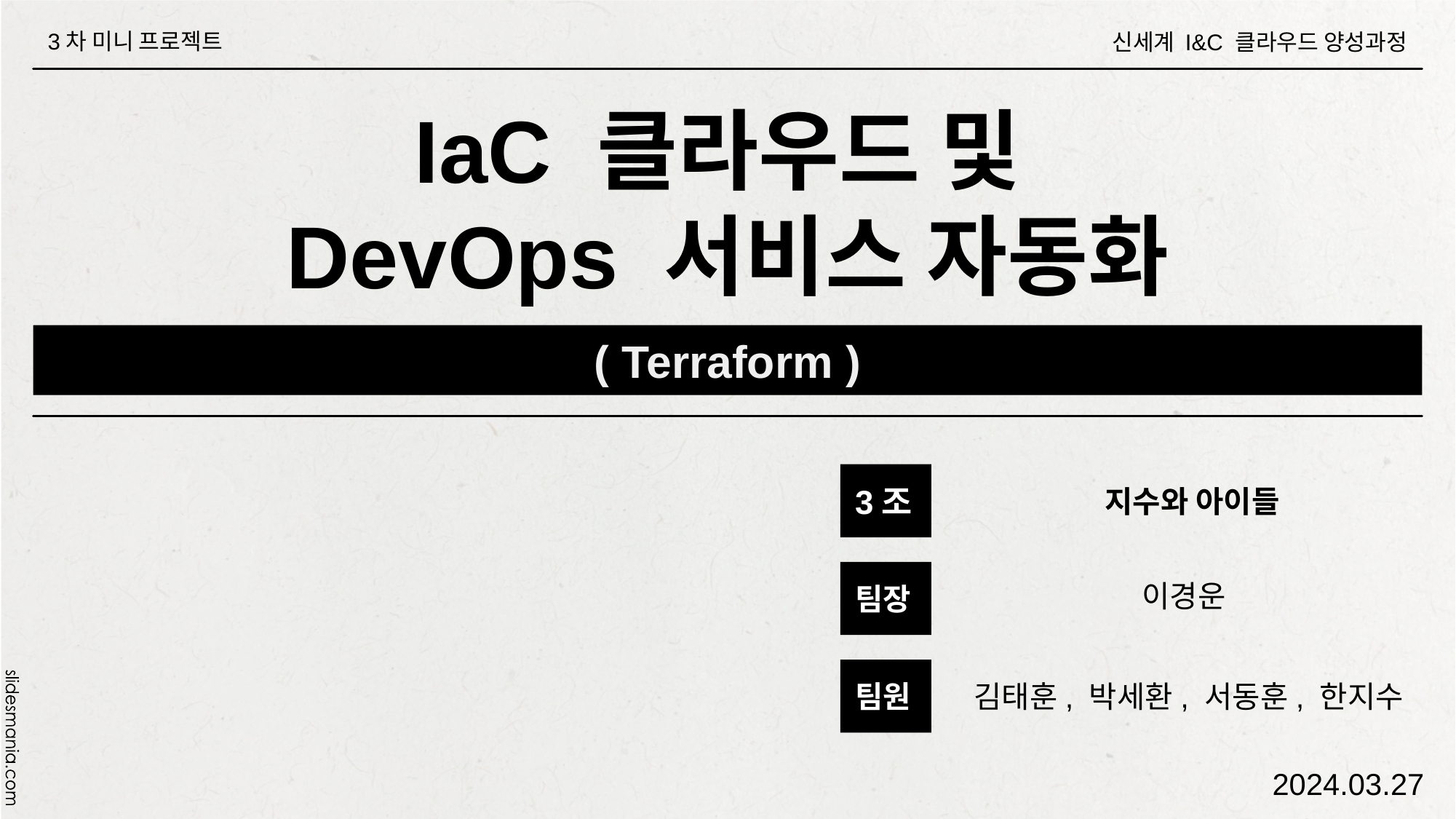

3차 미니 프로젝트
신세계 I&C 클라우드 양성과정
# IaC 클라우드 및
DevOps 서비스 자동화
( Terraform )
지수와 아이들
3조
이경운
팀장
팀원
김태훈, 박세환, 서동훈, 한지수
2024.03.27